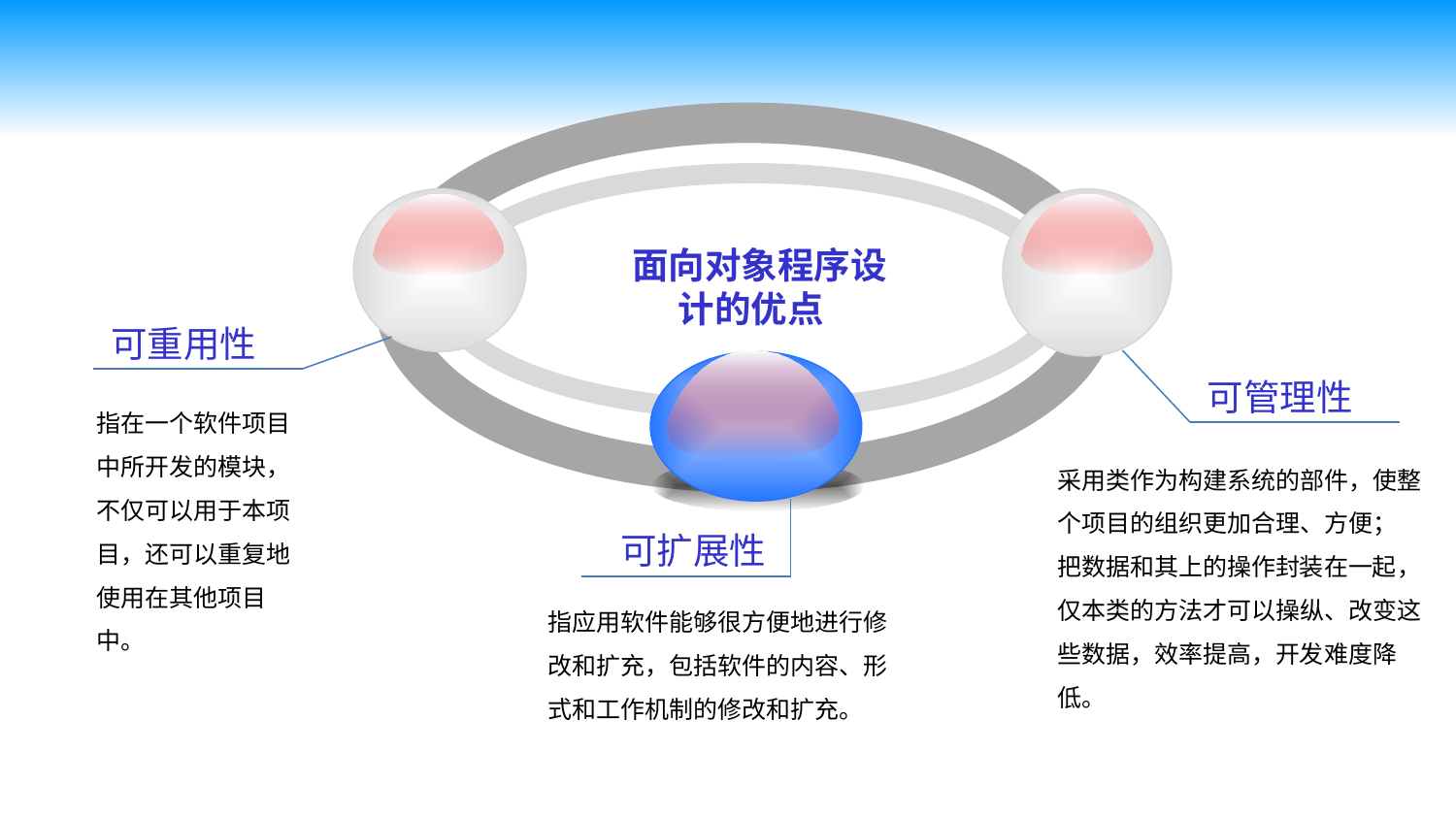

面向对象程序设计的优点
可重用性
可管理性
指在一个软件项目中所开发的模块，不仅可以用于本项目，还可以重复地使用在其他项目中。

采用类作为构建系统的部件，使整个项目的组织更加合理、方便；
把数据和其上的操作封装在一起，仅本类的方法才可以操纵、改变这些数据，效率提高，开发难度降低。
可扩展性
指应用软件能够很方便地进行修改和扩充，包括软件的内容、形式和工作机制的修改和扩充。